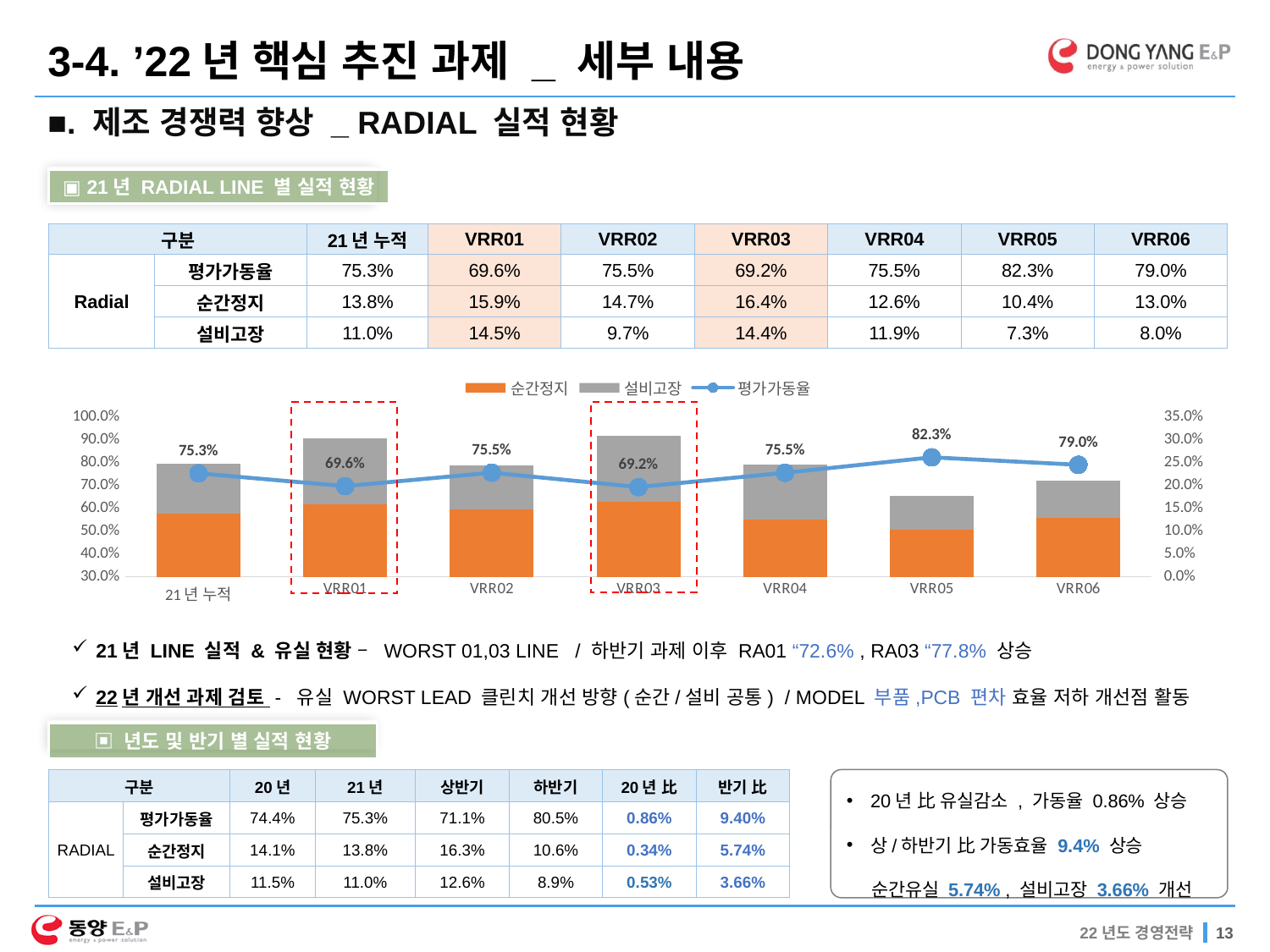

3-4. ’22년 핵심 추진 과제 _ 세부 내용
■. 제조 경쟁력 향상 _ RADIAL 실적 현황

▣ 21년 RADIAL LINE 별 실적 현황
| 구분 |  | 21년 누적 | VRR01 | VRR02 | VRR03 | VRR04 | VRR05 | VRR06 |
| --- | --- | --- | --- | --- | --- | --- | --- | --- |
| Radial | 평가가동율 | 75.3% | 69.6% | 75.5% | 69.2% | 75.5% | 82.3% | 79.0% |
|  | 순간정지 | 13.8% | 15.9% | 14.7% | 16.4% | 12.6% | 10.4% | 13.0% |
|  | 설비고장 | 11.0% | 14.5% | 9.7% | 14.4% | 11.9% | 7.3% | 8.0% |

### Chart

| Category | 순간정지 | 설비고장 | 평가가동율 |
|---|---|---|---|

21년 LINE 실적 & 유실 현황 –  WORST 01,03 LINE   / 하반기 과제 이후 RA01 “72.6% , RA03 “77.8% 상승
22년 개선 과제 검토 -  유실 WORST LEAD 클린치 개선 방향(순간/설비 공통)  / MODEL 부품,PCB 편차 효율 저하 개선점 활동

▣ 년도 및 반기 별 실적 현황
| 구분 |  | 20년 | 21년 | 상반기 | 하반기 | 20년 比 | 반기 比 |
| --- | --- | --- | --- | --- | --- | --- | --- |
| RADIAL | 평가가동율 | 74.4% | 75.3% | 71.1% | 80.5% | 0.86% | 9.40% |
|  | 순간정지 | 14.1% | 13.8% | 16.3% | 10.6% | 0.34% | 5.74% |
|  | 설비고장 | 11.5% | 11.0% | 12.6% | 8.9% | 0.53% | 3.66% |
20년 比 유실감소 , 가동율 0.86% 상승
상/하반기 比 가동효율 9.4% 상승
    순간유실 5.74% , 설비고장 3.66% 개선